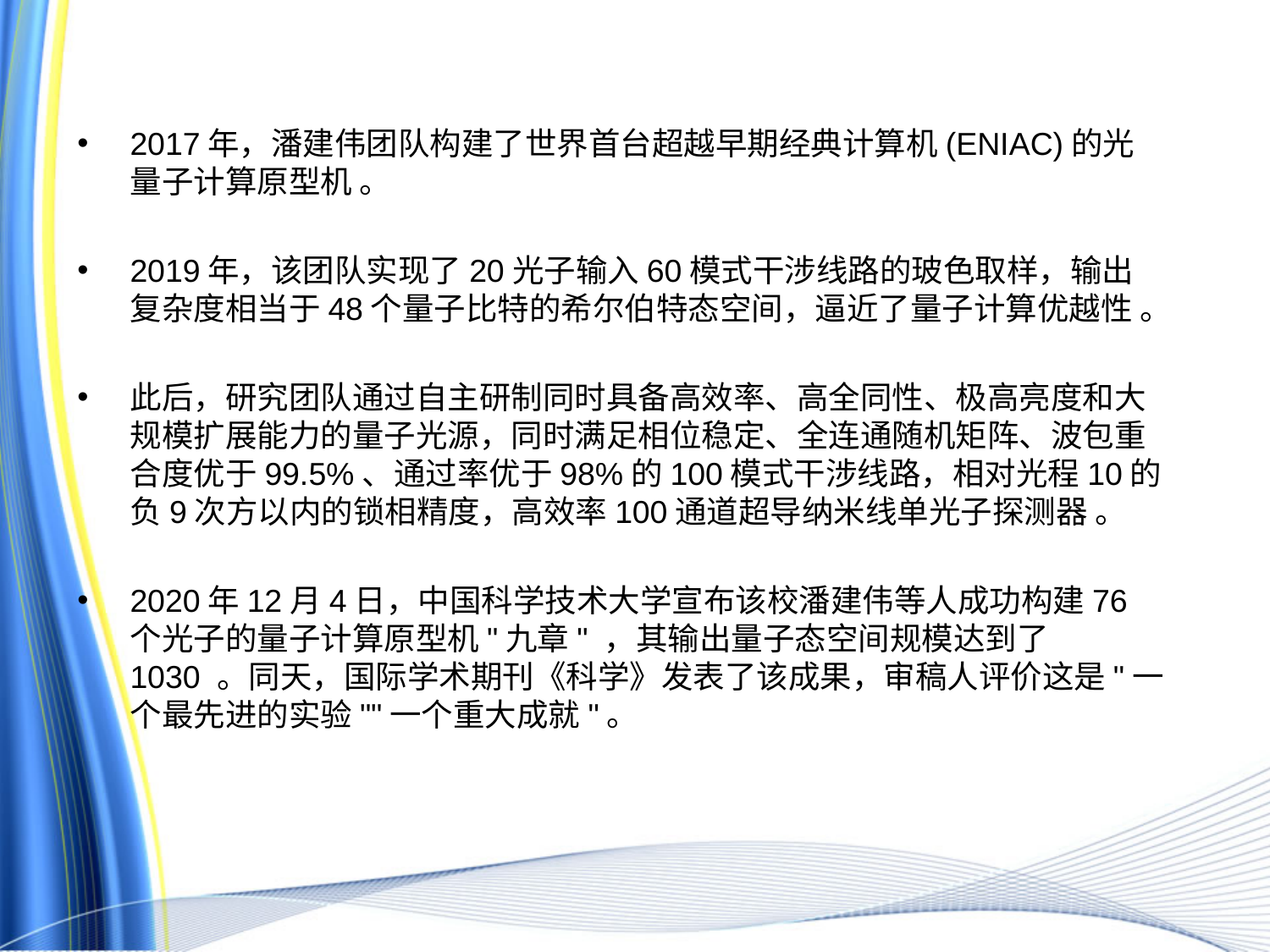

2017年，潘建伟团队构建了世界首台超越早期经典计算机(ENIAC)的光量子计算原型机 。

2019年，该团队实现了20光子输入60模式干涉线路的玻色取样，输出复杂度相当于48个量子比特的希尔伯特态空间，逼近了量子计算优越性 。

此后，研究团队通过自主研制同时具备高效率、高全同性、极高亮度和大规模扩展能力的量子光源，同时满足相位稳定、全连通随机矩阵、波包重合度优于99.5%、通过率优于98%的100模式干涉线路，相对光程10的负9次方以内的锁相精度，高效率100通道超导纳米线单光子探测器 。

2020年12月4日，中国科学技术大学宣布该校潘建伟等人成功构建76个光子的量子计算原型机"九章" ，其输出量子态空间规模达到了1030 。同天，国际学术期刊《科学》发表了该成果，审稿人评价这是"一个最先进的实验""一个重大成就"。